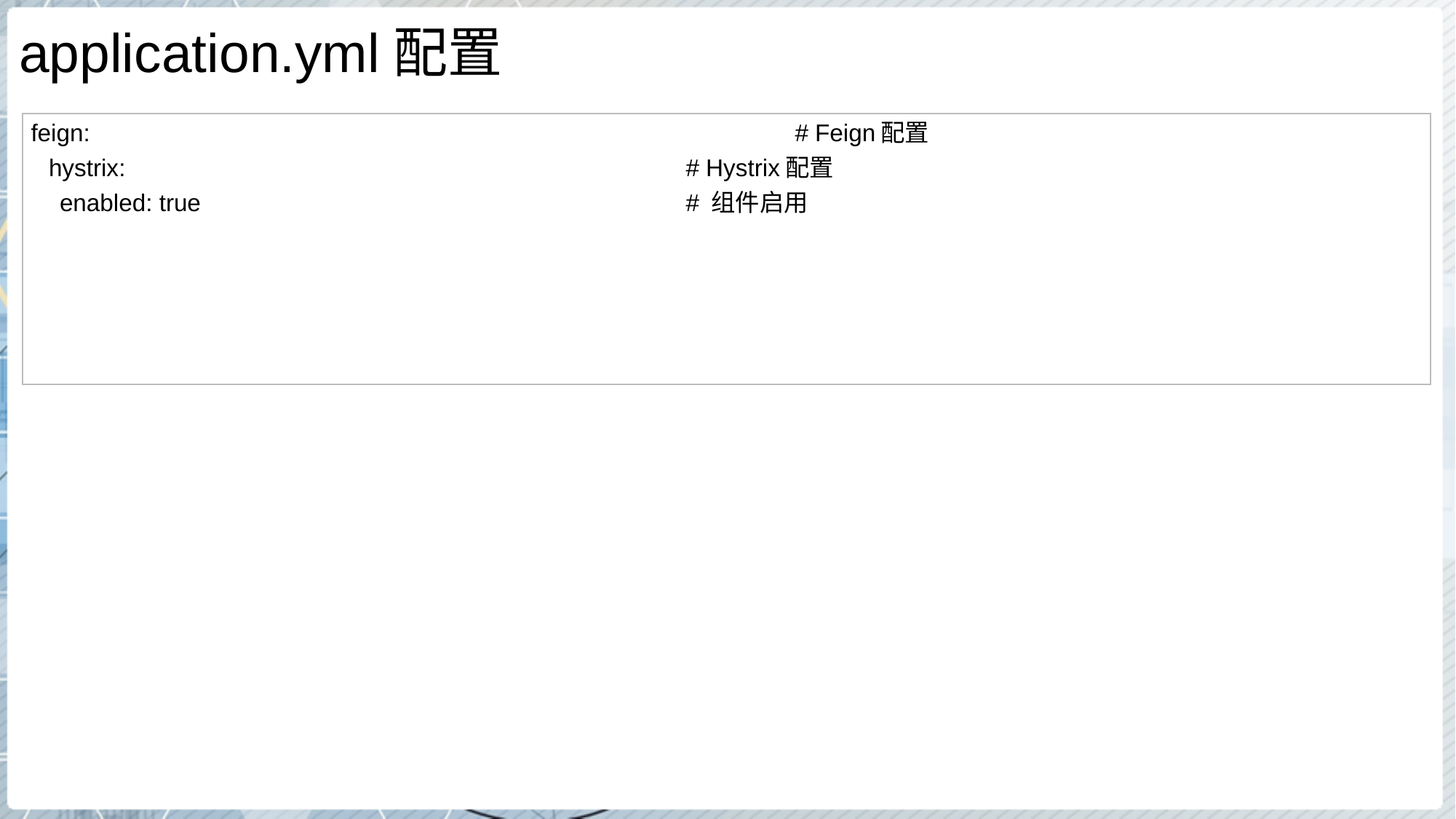

# application.yml配置
| feign: # Feign配置 hystrix: # Hystrix配置 enabled: true # 组件启用 |
| --- |